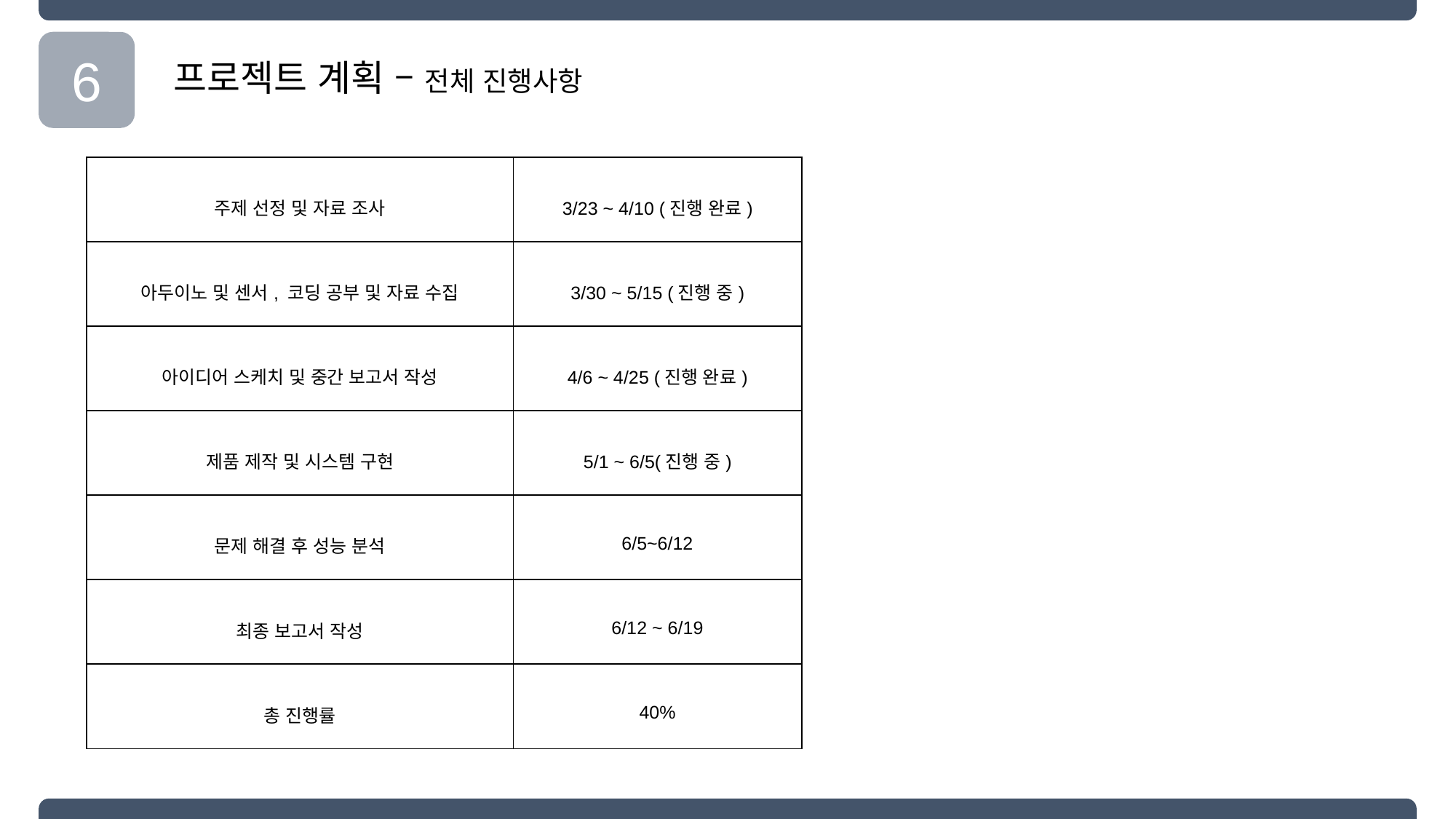

6
프로젝트 계획 – 전체 진행사항
| 주제 선정 및 자료 조사 | 3/23 ~ 4/10 (진행 완료) |
| --- | --- |
| 아두이노 및 센서, 코딩 공부 및 자료 수집 | 3/30 ~ 5/15 (진행 중) |
| 아이디어 스케치 및 중간 보고서 작성 | 4/6 ~ 4/25 (진행 완료) |
| 제품 제작 및 시스템 구현 | 5/1 ~ 6/5(진행 중) |
| 문제 해결 후 성능 분석 | 6/5~6/12 |
| 최종 보고서 작성 | 6/12 ~ 6/19 |
| 총 진행률 | 40% |